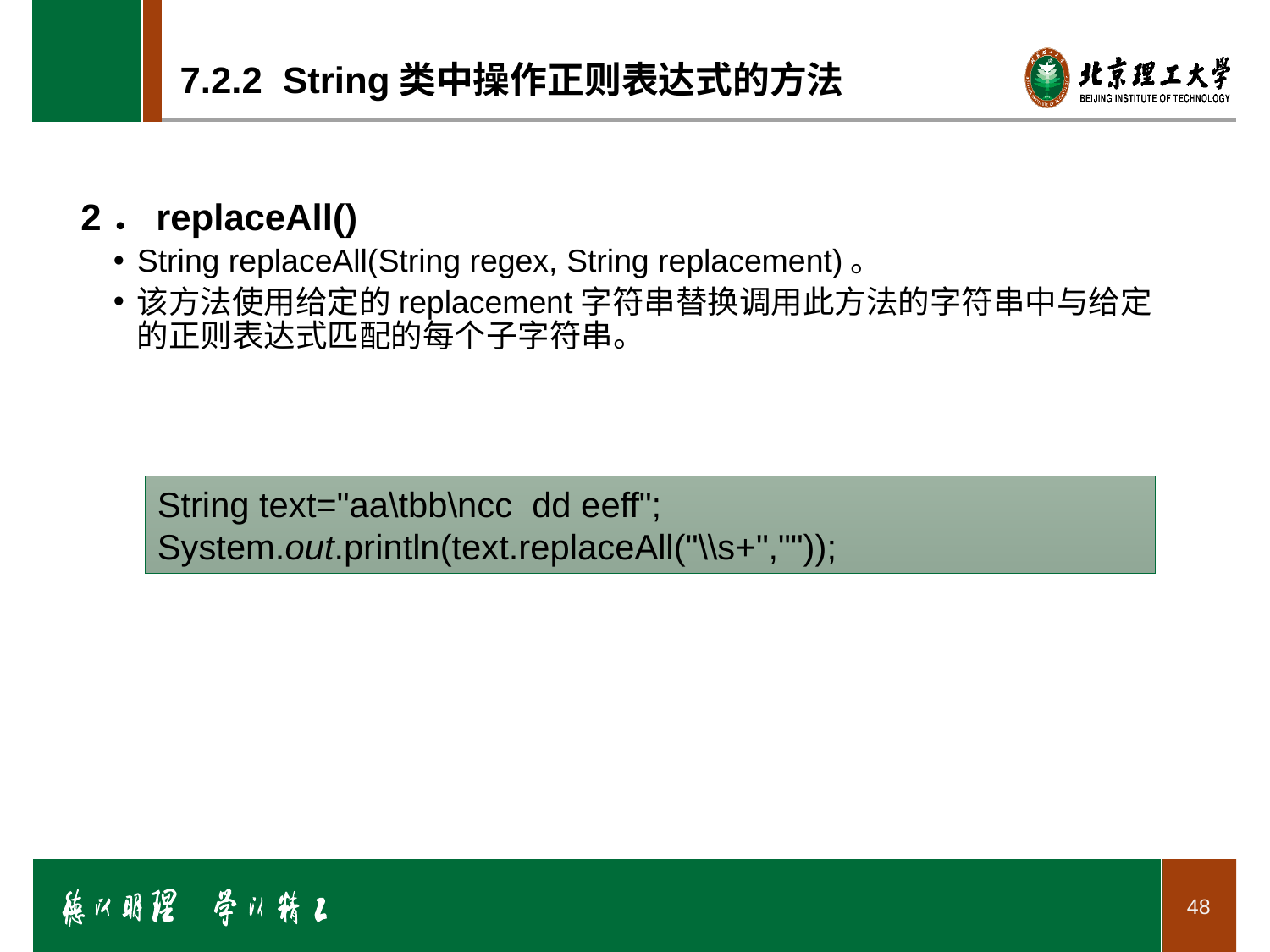

# 7.2.2  String类中操作正则表达式的方法
2．replaceAll()
String replaceAll(String regex, String replacement)。
该方法使用给定的replacement字符串替换调用此方法的字符串中与给定的正则表达式匹配的每个子字符串。
String text="aa\tbb\ncc  dd eeff";
System.out.println(text.replaceAll("\\s+",""));